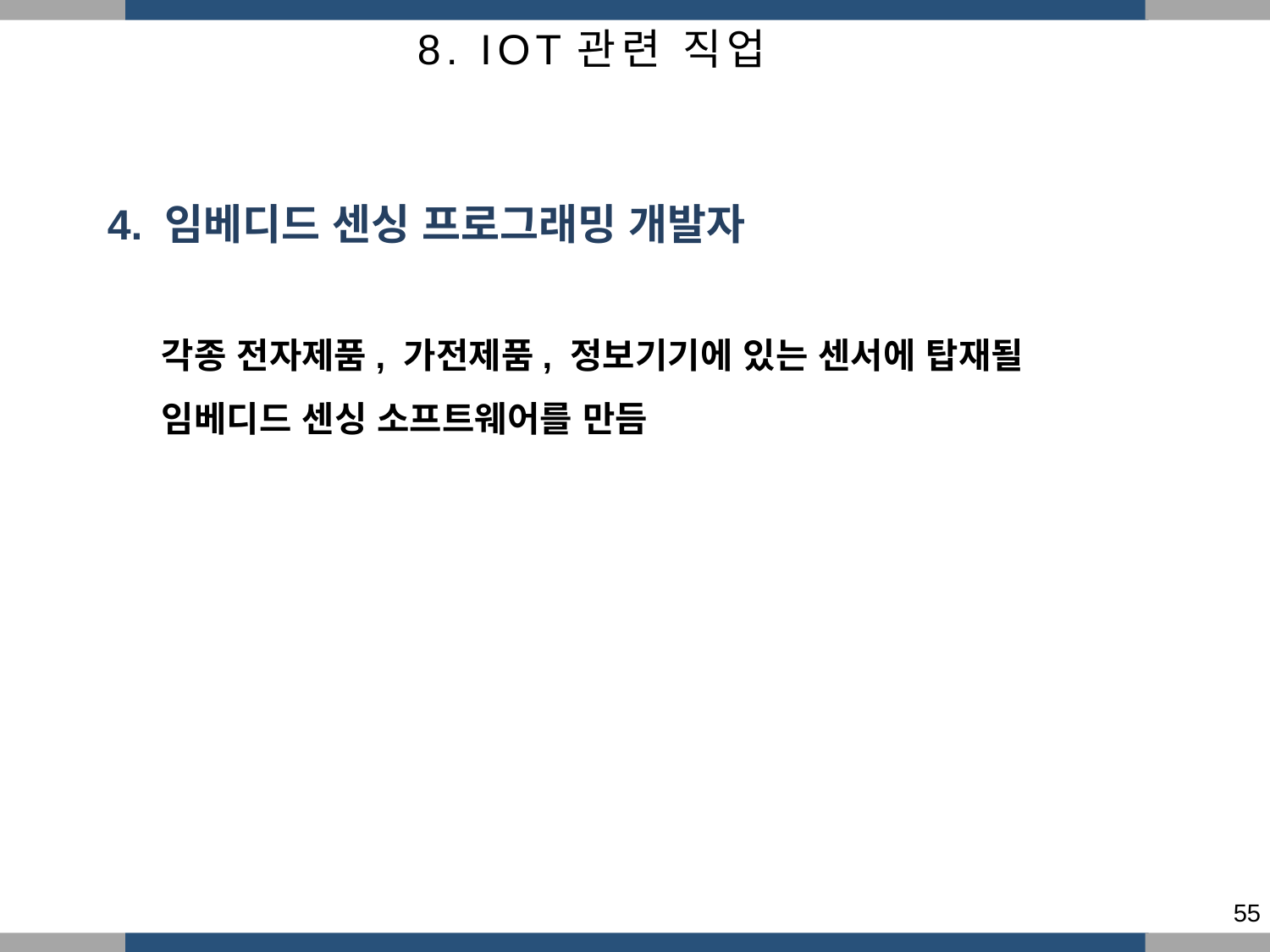

8. IOT관련 직업
4. 임베디드 센싱 프로그래밍 개발자
각종 전자제품, 가전제품, 정보기기에 있는 센서에 탑재될 임베디드 센싱 소프트웨어를 만듬

55